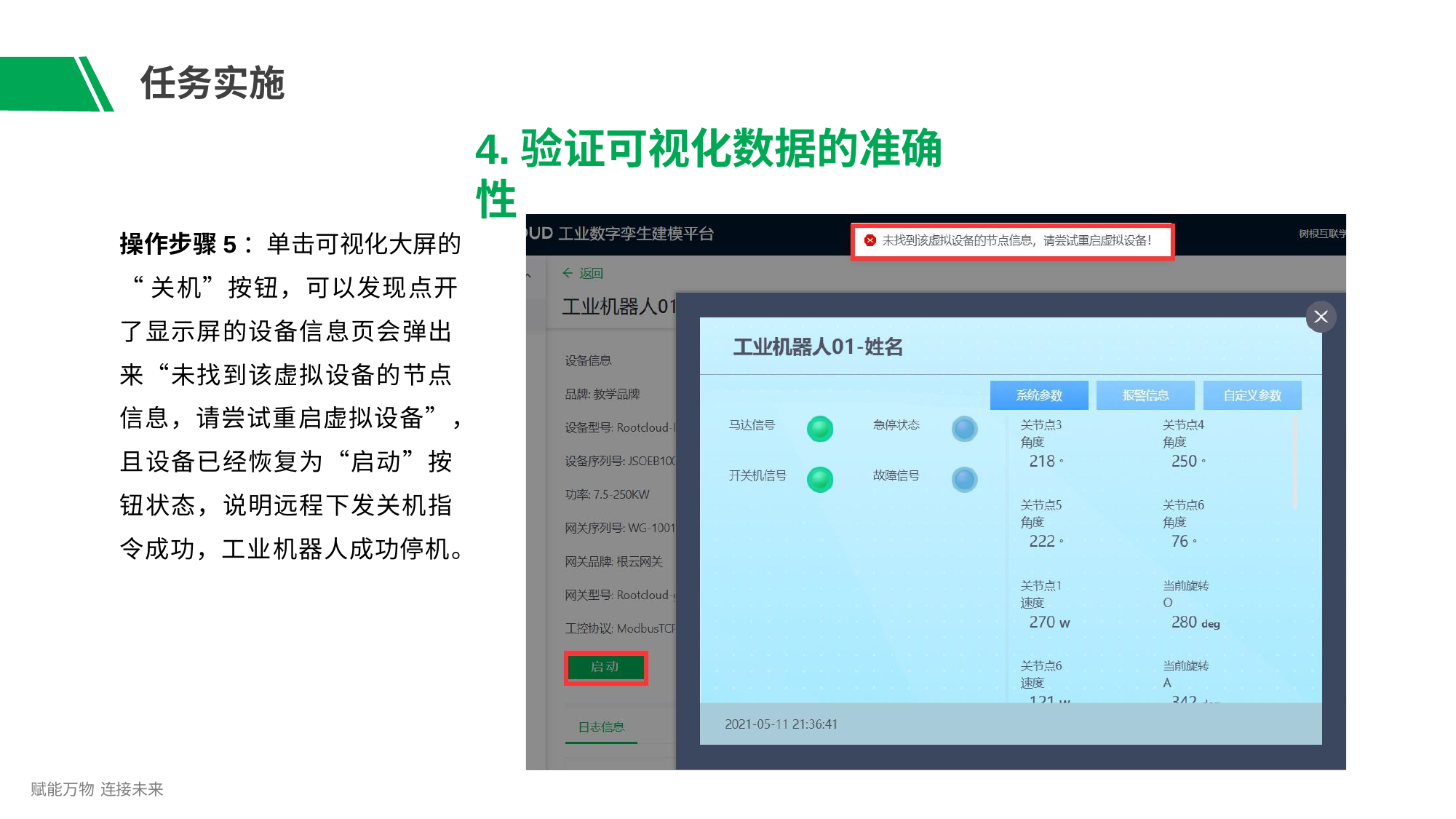

# 任务实施
4.验证可视化数据的准确性

操作步骤5：单击可视化大屏的
“关机”按钮，可以发现点开 了显示屏的设备信息页会弹出 来“未找到该虚拟设备的节点 信息，请尝试重启虚拟设备”， 且设备已经恢复为“启动”按 钮状态，说明远程下发关机指 令成功，工业机器人成功停机。
赋能万物 连接未来